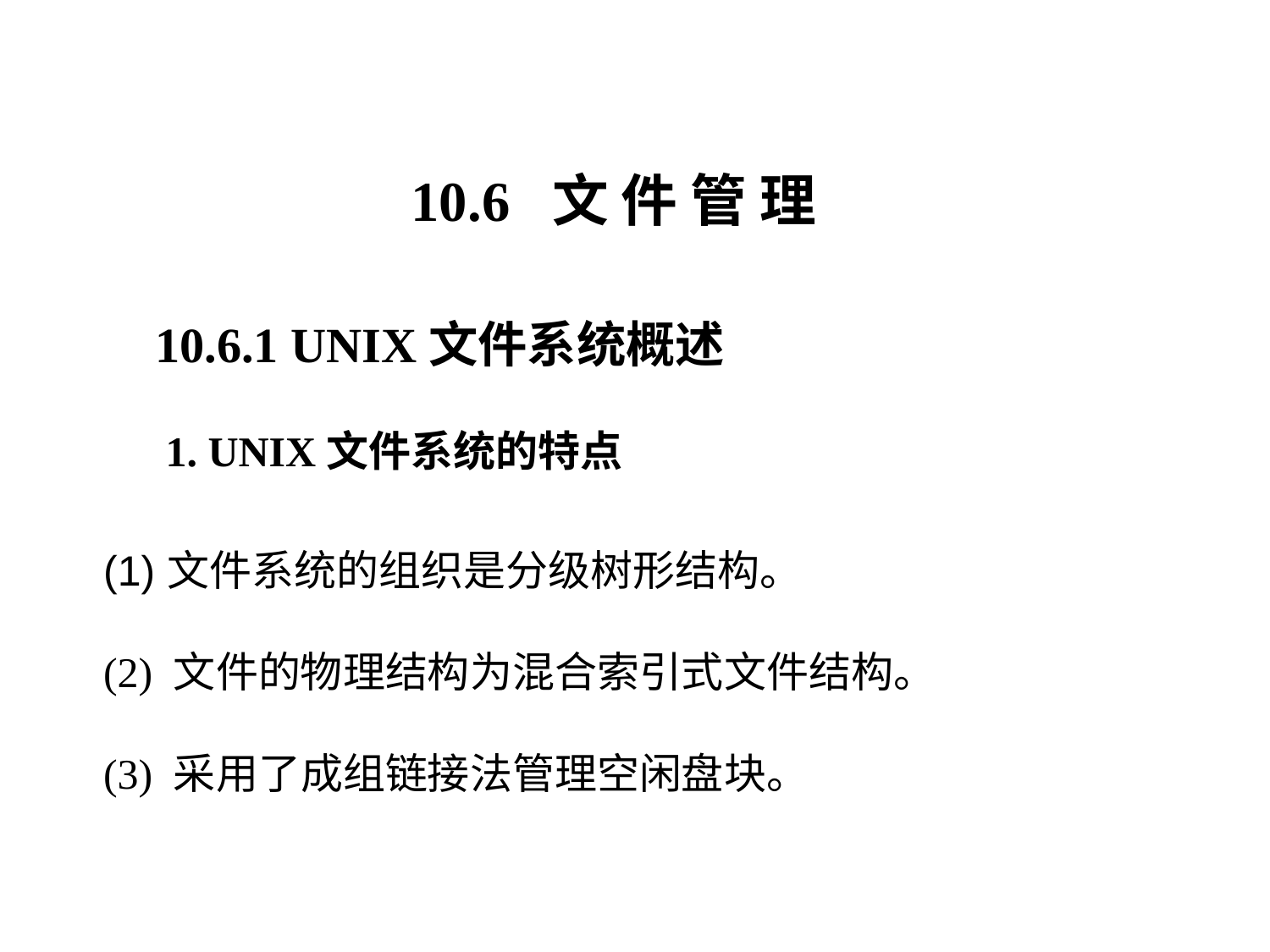

10.6  文 件 管 理
10.6.1 UNIX文件系统概述
1. UNIX文件系统的特点
文件系统的组织是分级树形结构。
(2) 文件的物理结构为混合索引式文件结构。
(3) 采用了成组链接法管理空闲盘块。